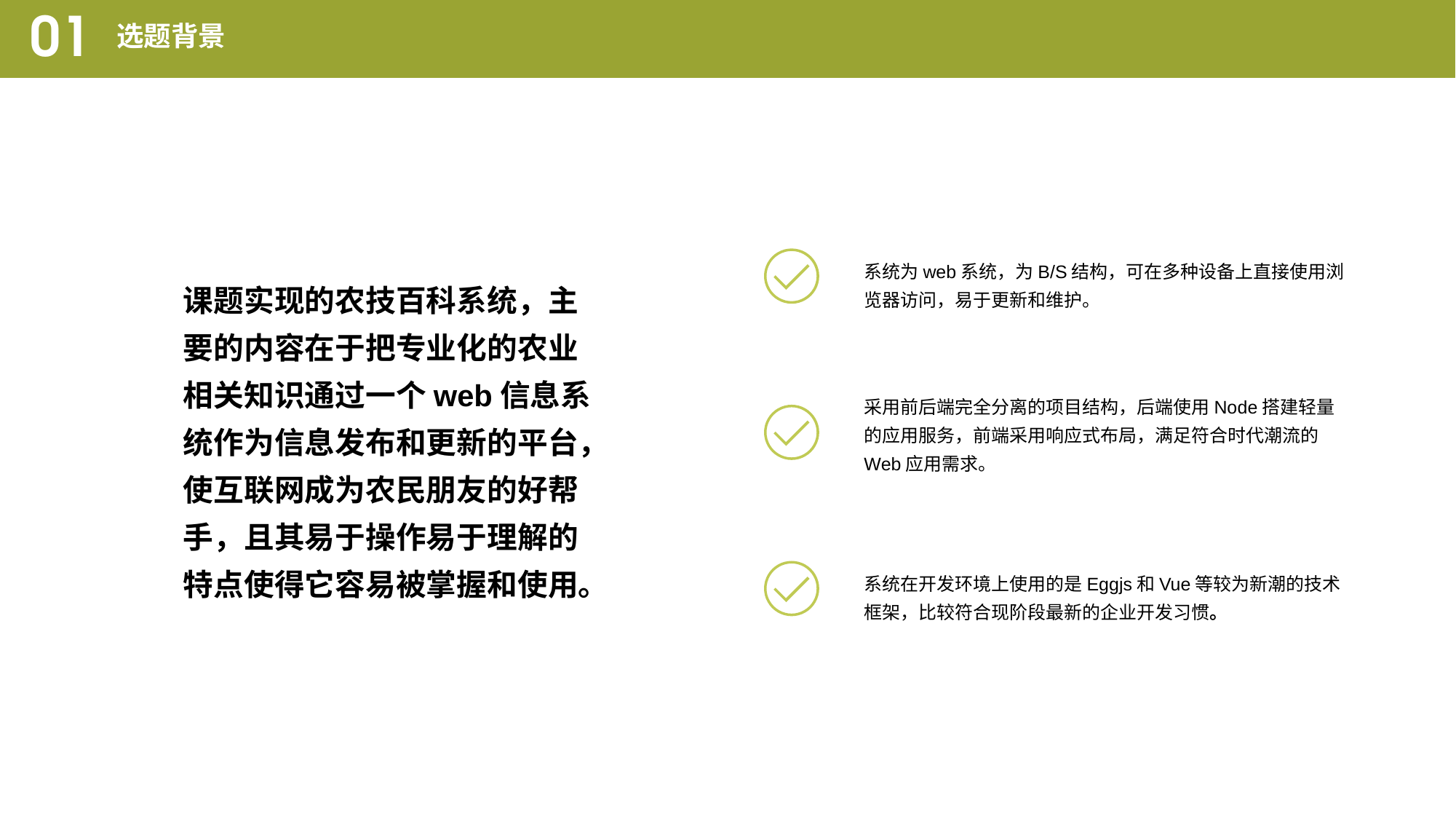

01
选题背景

系统为web系统，为B/S结构，可在多种设备上直接使用浏览器访问，易于更新和维护。
课题实现的农技百科系统，主要的内容在于把专业化的农业相关知识通过一个web信息系统作为信息发布和更新的平台，使互联网成为农民朋友的好帮手，且其易于操作易于理解的特点使得它容易被掌握和使用。

采用前后端完全分离的项目结构，后端使用Node搭建轻量的应用服务，前端采用响应式布局，满足符合时代潮流的Web应用需求。

系统在开发环境上使用的是Eggjs和Vue等较为新潮的技术框架，比较符合现阶段最新的企业开发习惯。